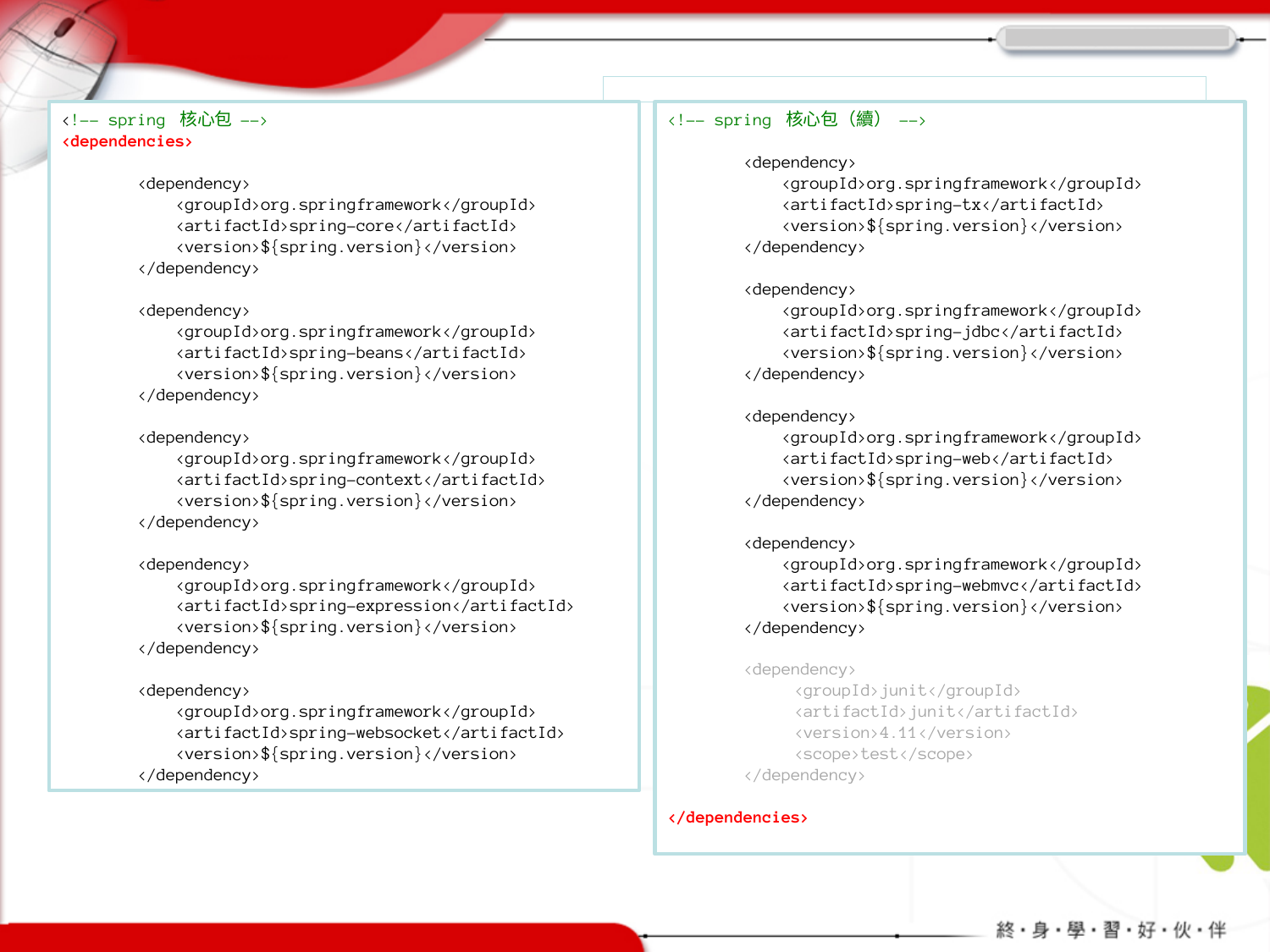

<!-- spring 核心包 -->
<dependencies>

        <dependency>
            <groupId>org.springframework</groupId>
            <artifactId>spring-core</artifactId>
            <version>${spring.version}</version>
        </dependency>

        <dependency>
            <groupId>org.springframework</groupId>
            <artifactId>spring-beans</artifactId>
            <version>${spring.version}</version>
        </dependency>

        <dependency>
            <groupId>org.springframework</groupId>
            <artifactId>spring-context</artifactId>
            <version>${spring.version}</version>
        </dependency>

        <dependency>
            <groupId>org.springframework</groupId>
            <artifactId>spring-expression</artifactId>
            <version>${spring.version}</version>
        </dependency>

        <dependency>
            <groupId>org.springframework</groupId>
            <artifactId>spring-websocket</artifactId>
            <version>${spring.version}</version>
        </dependency>
<!-- spring 核心包（續） -->

        <dependency>
            <groupId>org.springframework</groupId>
            <artifactId>spring-tx</artifactId>
            <version>${spring.version}</version>
        </dependency>

        <dependency>
            <groupId>org.springframework</groupId>
            <artifactId>spring-jdbc</artifactId>
            <version>${spring.version}</version>
        </dependency>

        <dependency>
            <groupId>org.springframework</groupId>
            <artifactId>spring-web</artifactId>
            <version>${spring.version}</version>
        </dependency>

        <dependency>
            <groupId>org.springframework</groupId>
            <artifactId>spring-webmvc</artifactId>
            <version>${spring.version}</version>
        </dependency>

        <dependency>
	<groupId>junit</groupId>
	<artifactId>junit</artifactId>
	<version>4.11</version>
	<scope>test</scope>
        </dependency>

</dependencies>